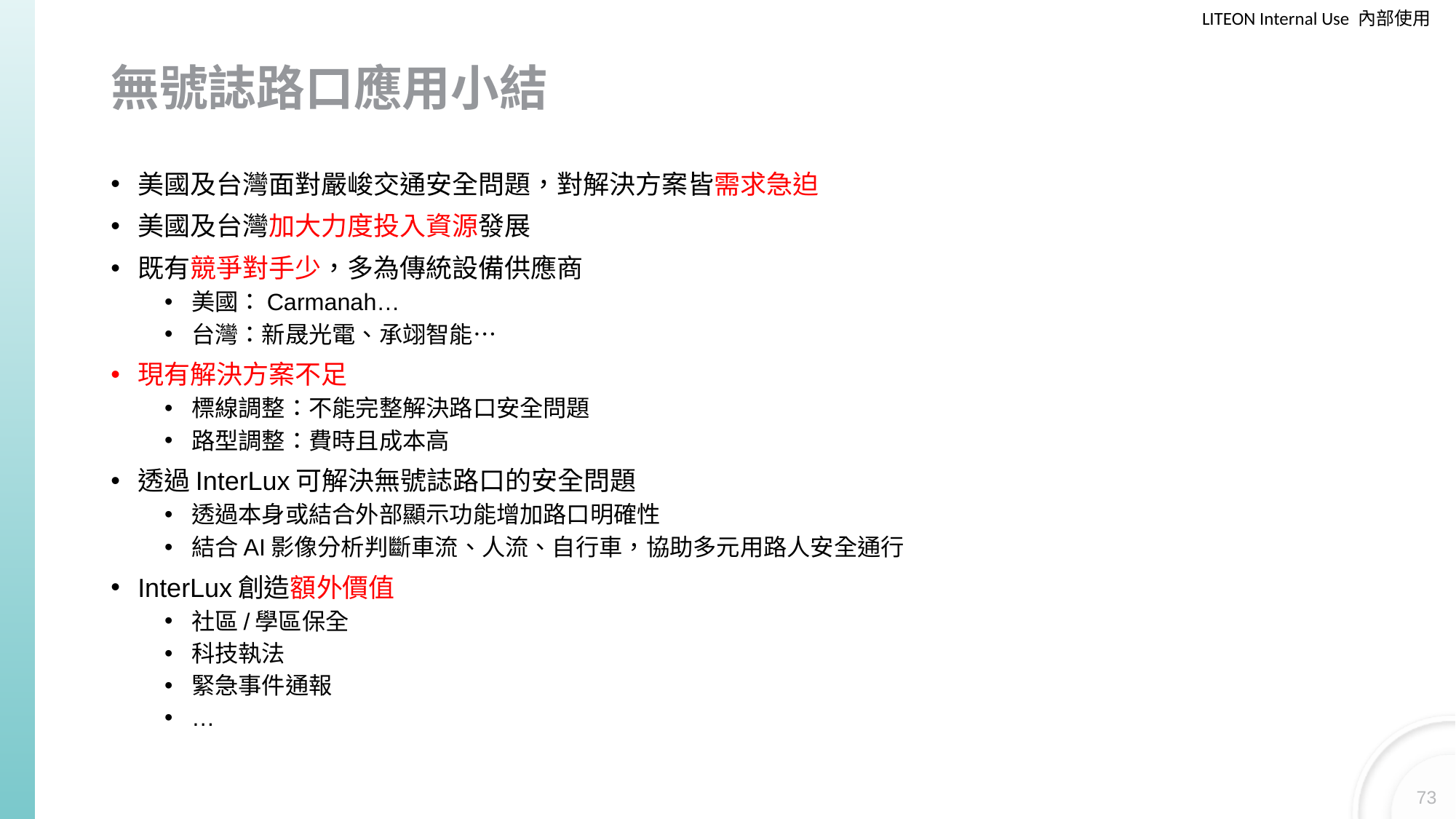

# 無號誌路口應用小結
美國及台灣面對嚴峻交通安全問題，對解決方案皆需求急迫
美國及台灣加大力度投入資源發展
既有競爭對手少，多為傳統設備供應商
美國：Carmanah…
台灣：新晟光電、承翊智能…
現有解決方案不足
標線調整：不能完整解決路口安全問題
路型調整：費時且成本高
透過InterLux可解決無號誌路口的安全問題
透過本身或結合外部顯示功能增加路口明確性
結合AI影像分析判斷車流、人流、自行車，協助多元用路人安全通行
InterLux創造額外價值
社區/學區保全
科技執法
緊急事件通報
…
73